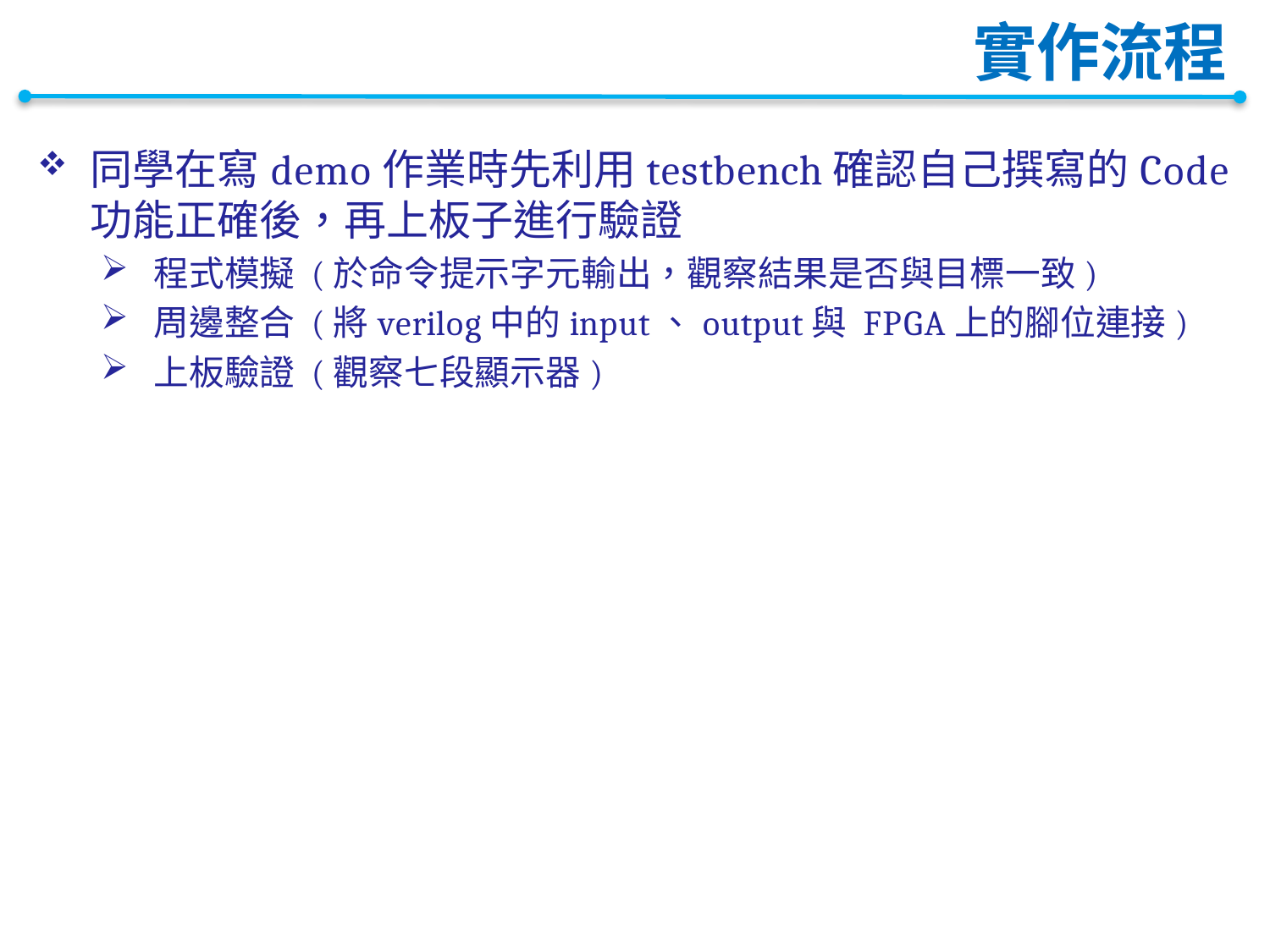

# 實作流程
同學在寫demo作業時先利用testbench確認自己撰寫的Code 功能正確後，再上板子進行驗證
程式模擬 (於命令提示字元輸出，觀察結果是否與目標一致)
周邊整合 (將verilog中的input、output與 FPGA上的腳位連接)
上板驗證 (觀察七段顯示器)